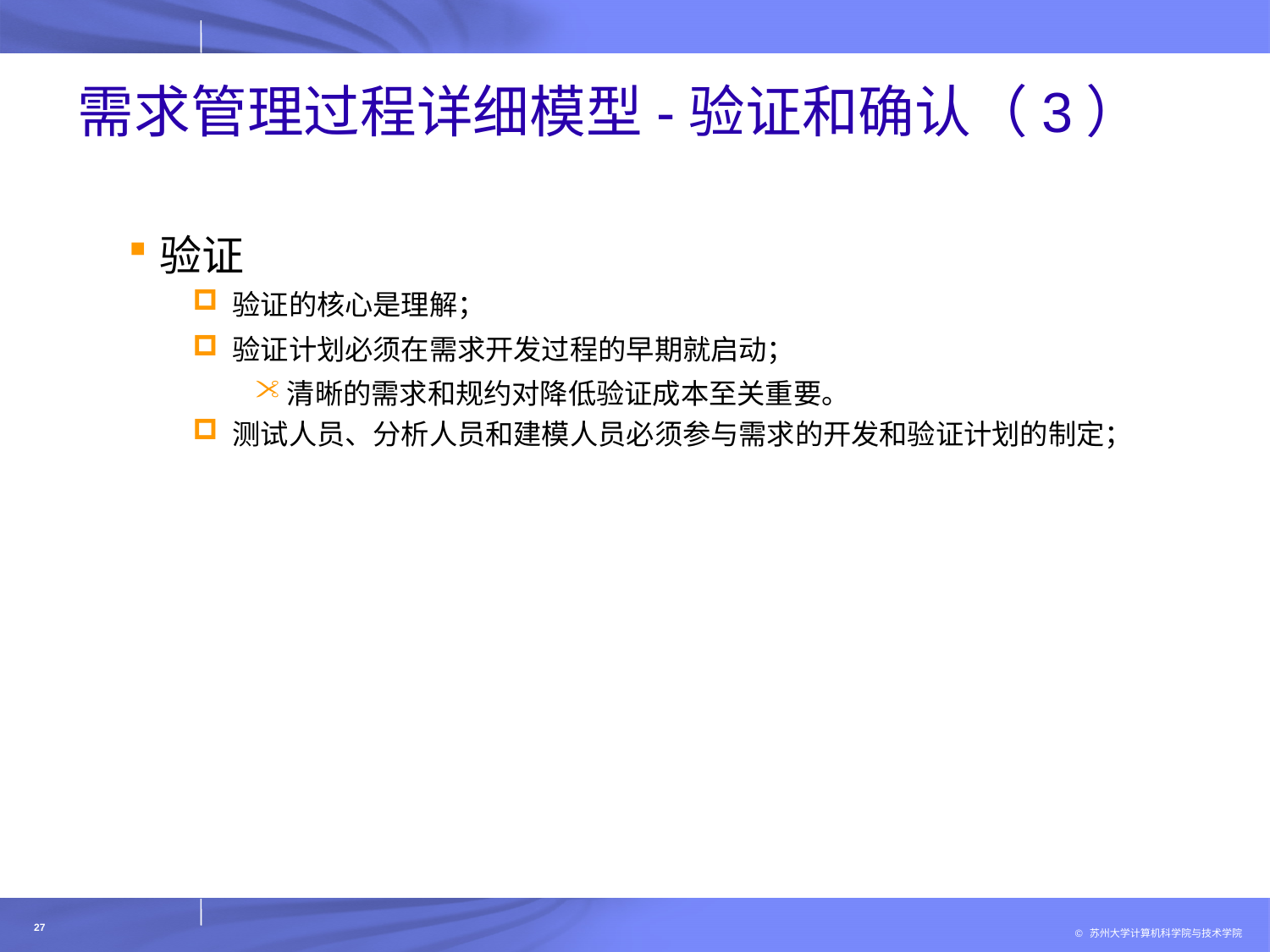

# 需求管理过程详细模型-验证和确认（3）
验证
验证的核心是理解；
验证计划必须在需求开发过程的早期就启动；
清晰的需求和规约对降低验证成本至关重要。
测试人员、分析人员和建模人员必须参与需求的开发和验证计划的制定；

27